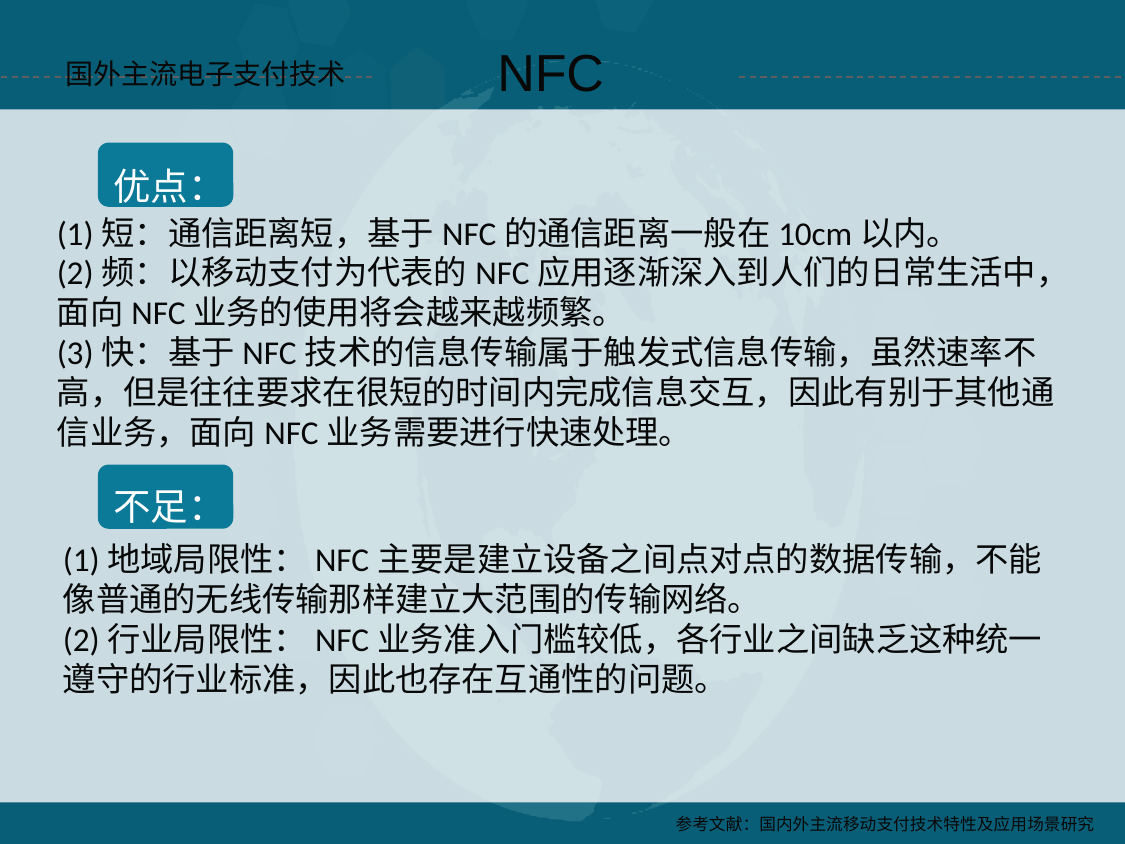

NFC
国外主流电子支付技术
优点：

(1)短：通信距离短，基于NFC的通信距离一般在10cm以内。
(2)频：以移动支付为代表的NFC应用逐渐深入到人们的日常生活中，面向NFC业务的使用将会越来越频繁。
(3)快：基于NFC技术的信息传输属于触发式信息传输，虽然速率不高，但是往往要求在很短的时间内完成信息交互，因此有别于其他通信业务，面向NFC业务需要进行快速处理。
不足：

(1)地域局限性：NFC主要是建立设备之间点对点的数据传输，不能像普通的无线传输那样建立大范围的传输网络。
(2)行业局限性：NFC业务准入门槛较低，各行业之间缺乏这种统一遵守的行业标准，因此也存在互通性的问题。
参考文献：国内外主流移动支付技术特性及应用场景研究